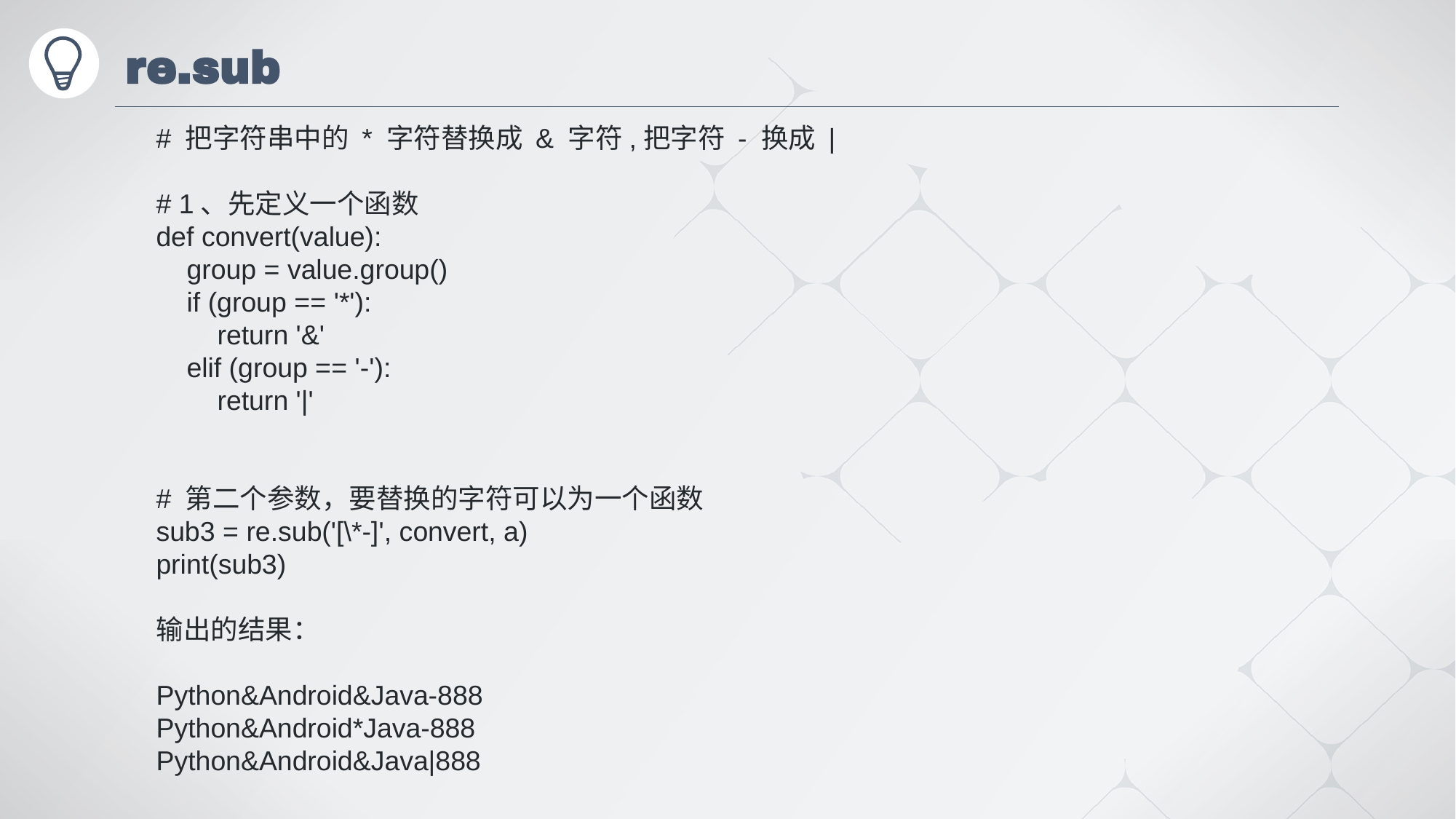

# re.sub
# 把字符串中的 * 字符替换成 & 字符,把字符 - 换成 |

# 1、先定义一个函数
def convert(value):
    group = value.group()
    if (group == '*'):
        return '&'
    elif (group == '-'):
        return '|'

# 第二个参数，要替换的字符可以为一个函数
sub3 = re.sub('[\*-]', convert, a)
print(sub3)

输出的结果：

Python&Android&Java-888
Python&Android*Java-888
Python&Android&Java|888